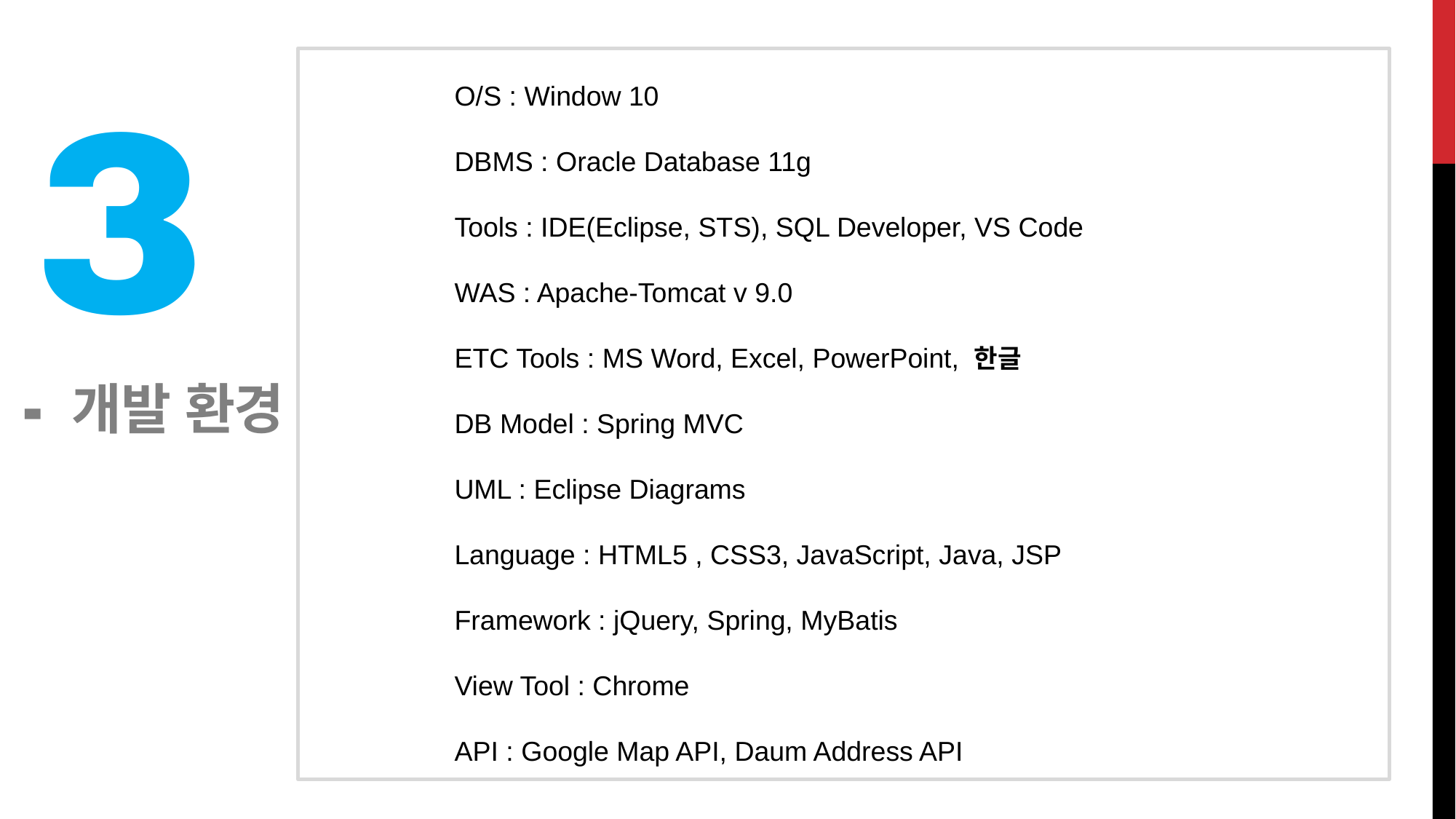

# 3
O/S : Window 10

DBMS : Oracle Database 11g

Tools : IDE(Eclipse, STS), SQL Developer, VS Code

WAS : Apache-Tomcat v 9.0

ETC Tools : MS Word, Excel, PowerPoint, 한글

DB Model : Spring MVC

UML : Eclipse Diagrams

Language : HTML5 , CSS3, JavaScript, Java, JSP

Framework : jQuery, Spring, MyBatis

View Tool : Chrome

API : Google Map API, Daum Address API
- 개발 환경